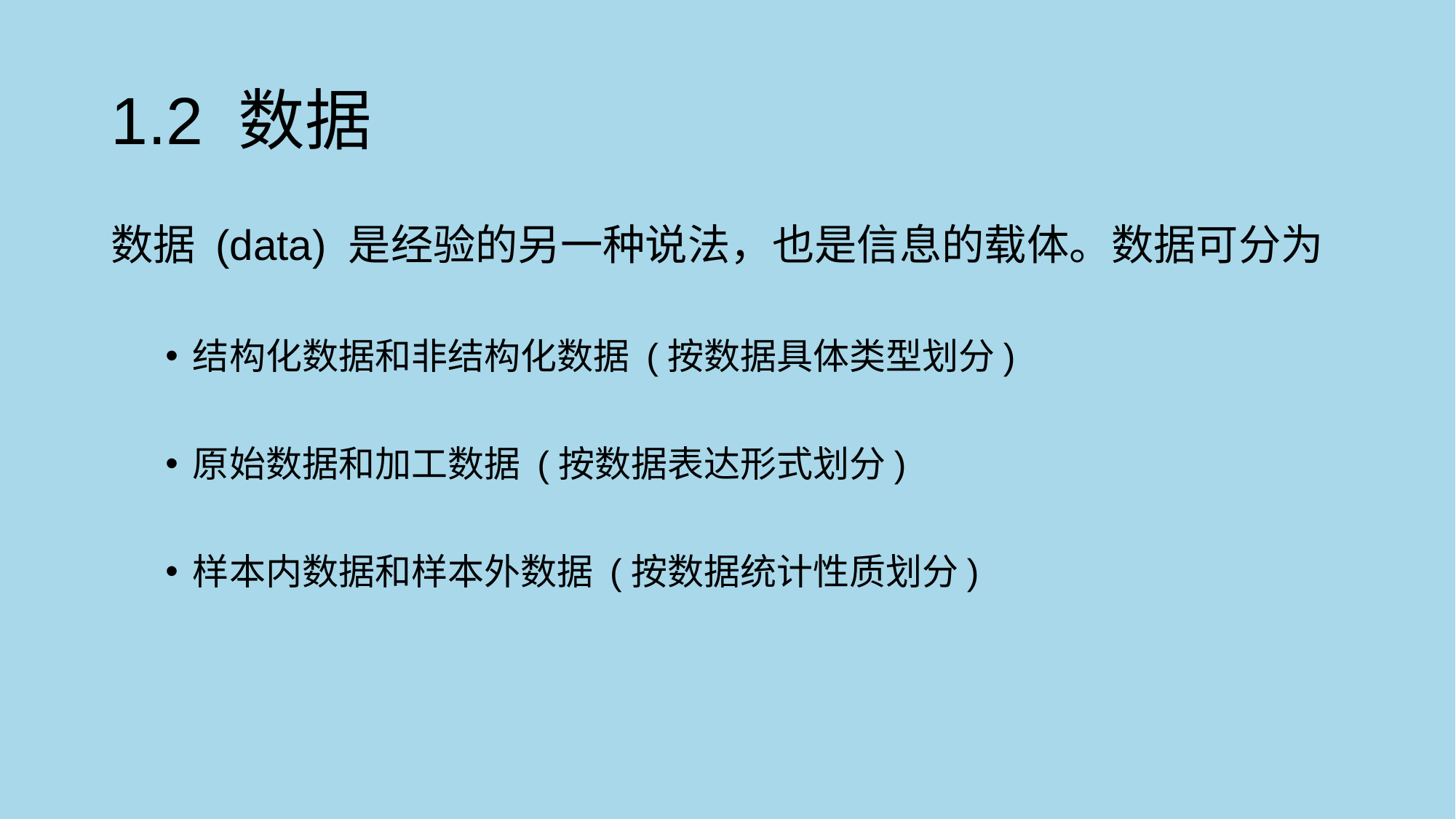

# 1.2 数据
数据 (data) 是经验的另一种说法，也是信息的载体。数据可分为

结构化数据和非结构化数据 (按数据具体类型划分)

原始数据和加工数据 (按数据表达形式划分)

样本内数据和样本外数据 (按数据统计性质划分)